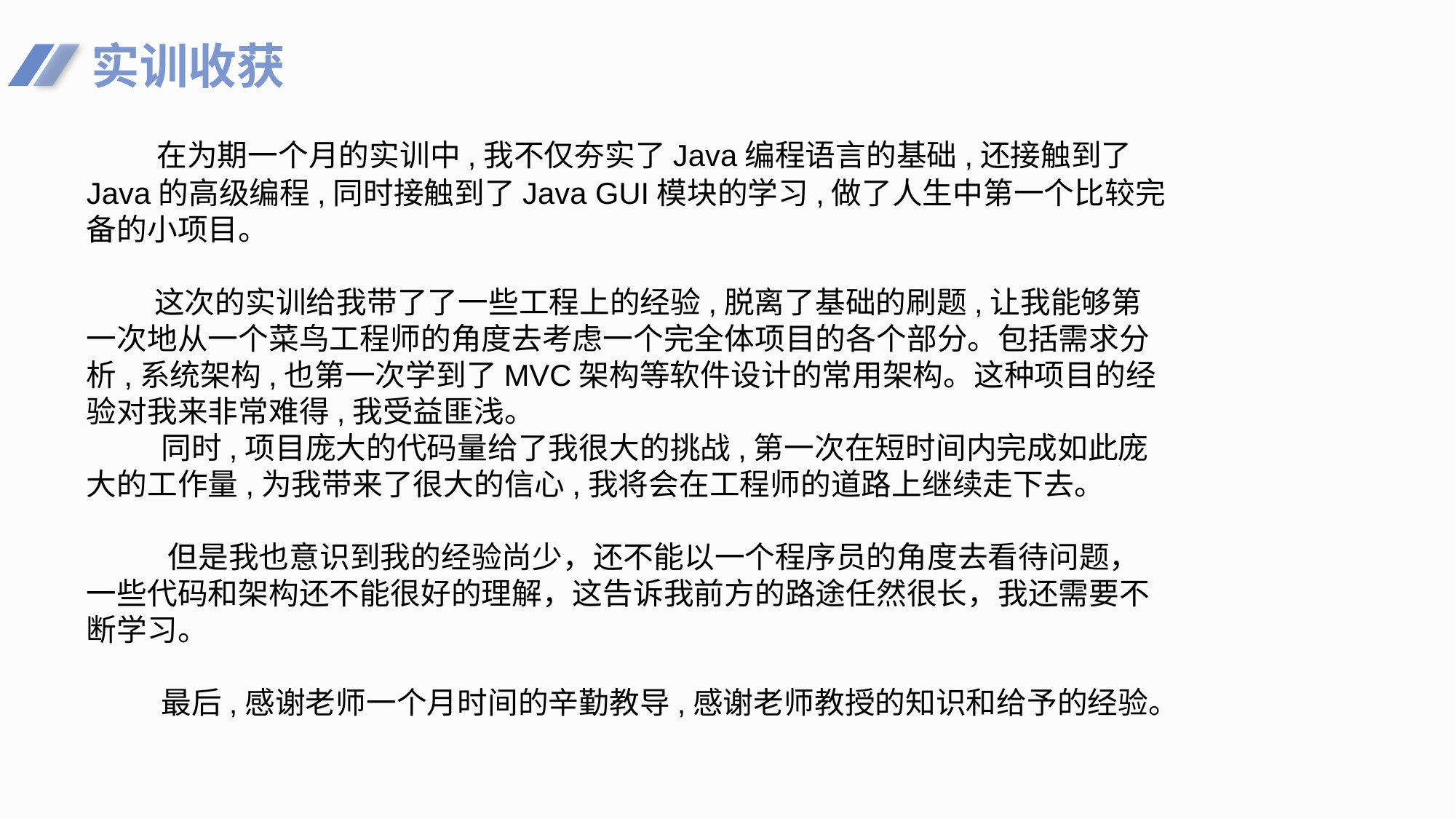

实训收获
        在为期一个月的实训中,我不仅夯实了Java编程语言的基础,还接触到了Java的高级编程,同时接触到了Java GUI模块的学习,做了人生中第一个比较完备的小项目。

         这次的实训给我带了了一些工程上的经验,脱离了基础的刷题,让我能够第一次地从一个菜鸟工程师的角度去考虑一个完全体项目的各个部分。包括需求分析,系统架构,也第一次学到了MVC架构等软件设计的常用架构。这种项目的经验对我来非常难得,我受益匪浅。
          同时,项目庞大的代码量给了我很大的挑战,第一次在短时间内完成如此庞大的工作量,为我带来了很大的信心,我将会在工程师的道路上继续走下去。

           但是我也意识到我的经验尚少，还不能以一个程序员的角度去看待问题，一些代码和架构还不能很好的理解，这告诉我前方的路途任然很长，我还需要不断学习。

          最后,感谢老师一个月时间的辛勤教导,感谢老师教授的知识和给予的经验。